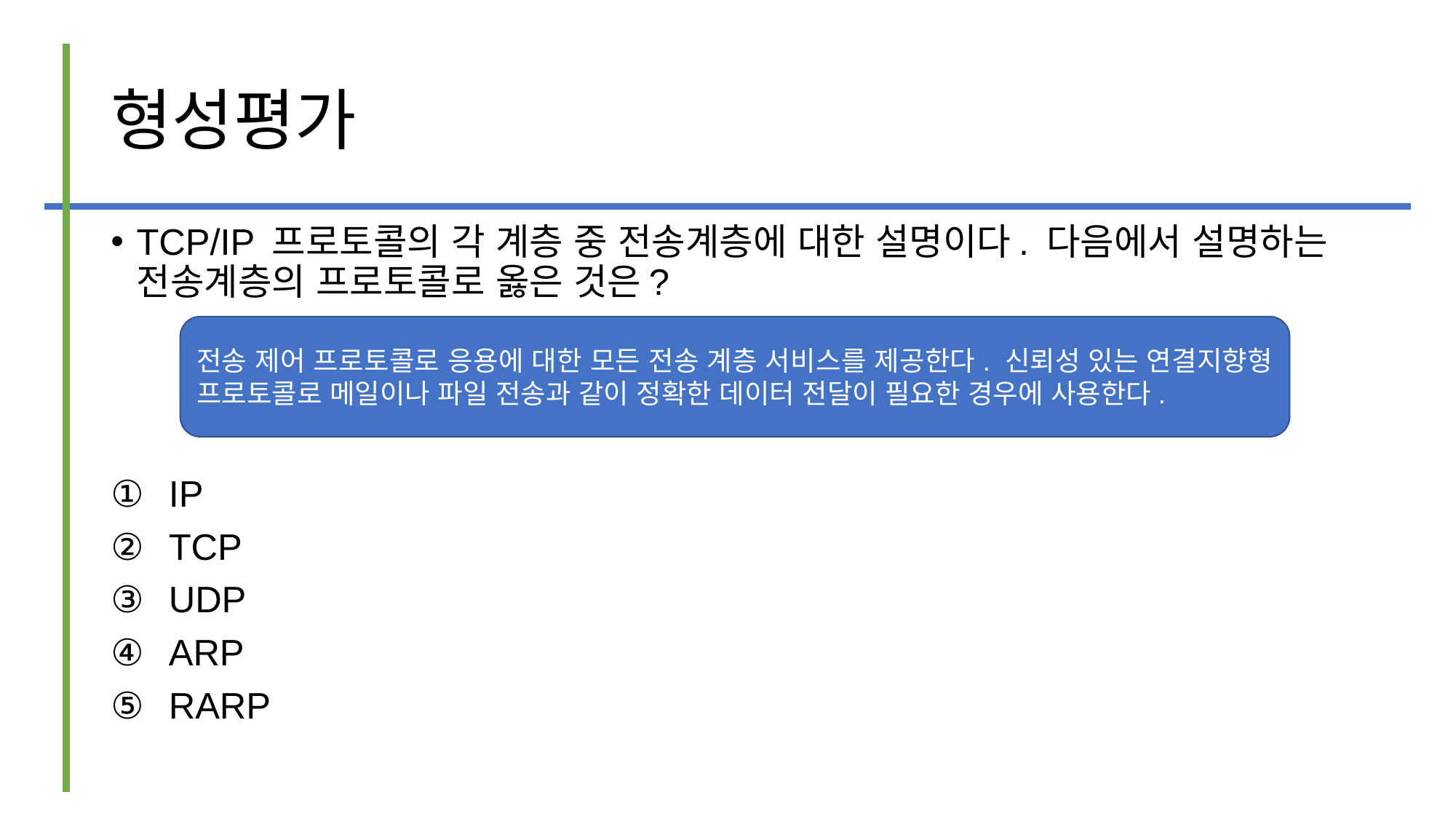

# 형성평가
TCP/IP 프로토콜의 각 계층 중 전송계층에 대한 설명이다. 다음에서 설명하는 전송계층의 프로토콜로 옳은 것은?

IP
TCP
UDP
ARP
RARP

전송 제어 프로토콜로 응용에 대한 모든 전송 계층 서비스를 제공한다. 신뢰성 있는 연결지향형 프로토콜로 메일이나 파일 전송과 같이 정확한 데이터 전달이 필요한 경우에 사용한다.